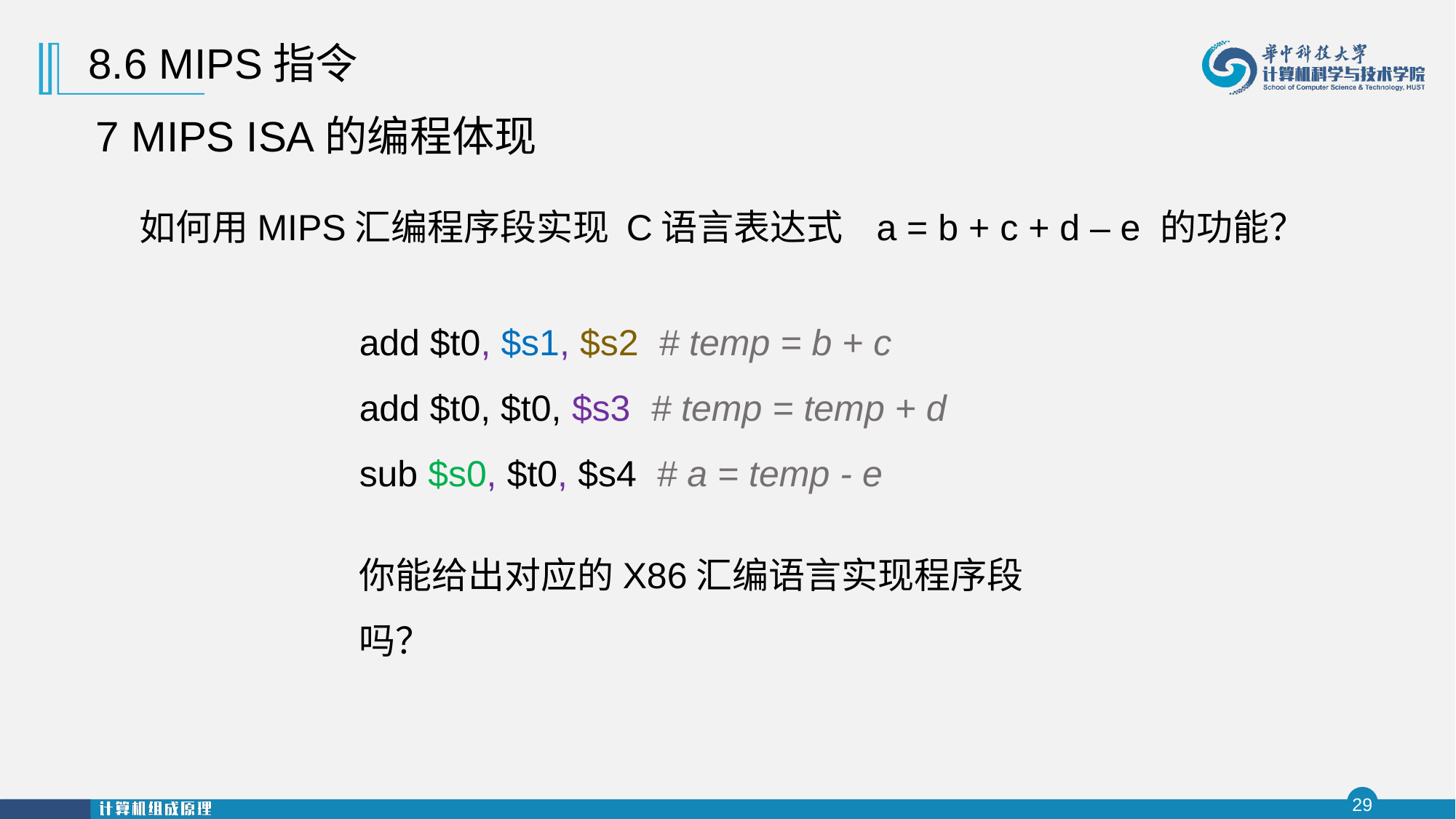

8.6 MIPS指令
7 MIPS ISA的编程体现
如何用MIPS汇编程序段实现 C语言表达式   a = b + c + d – e 的功能？
add $t0, $s1, $s2  # temp = b + c
add $t0, $t0, $s3  # temp = temp + d
sub $s0, $t0, $s4  # a = temp - e
你能给出对应的X86汇编语言实现程序段吗？